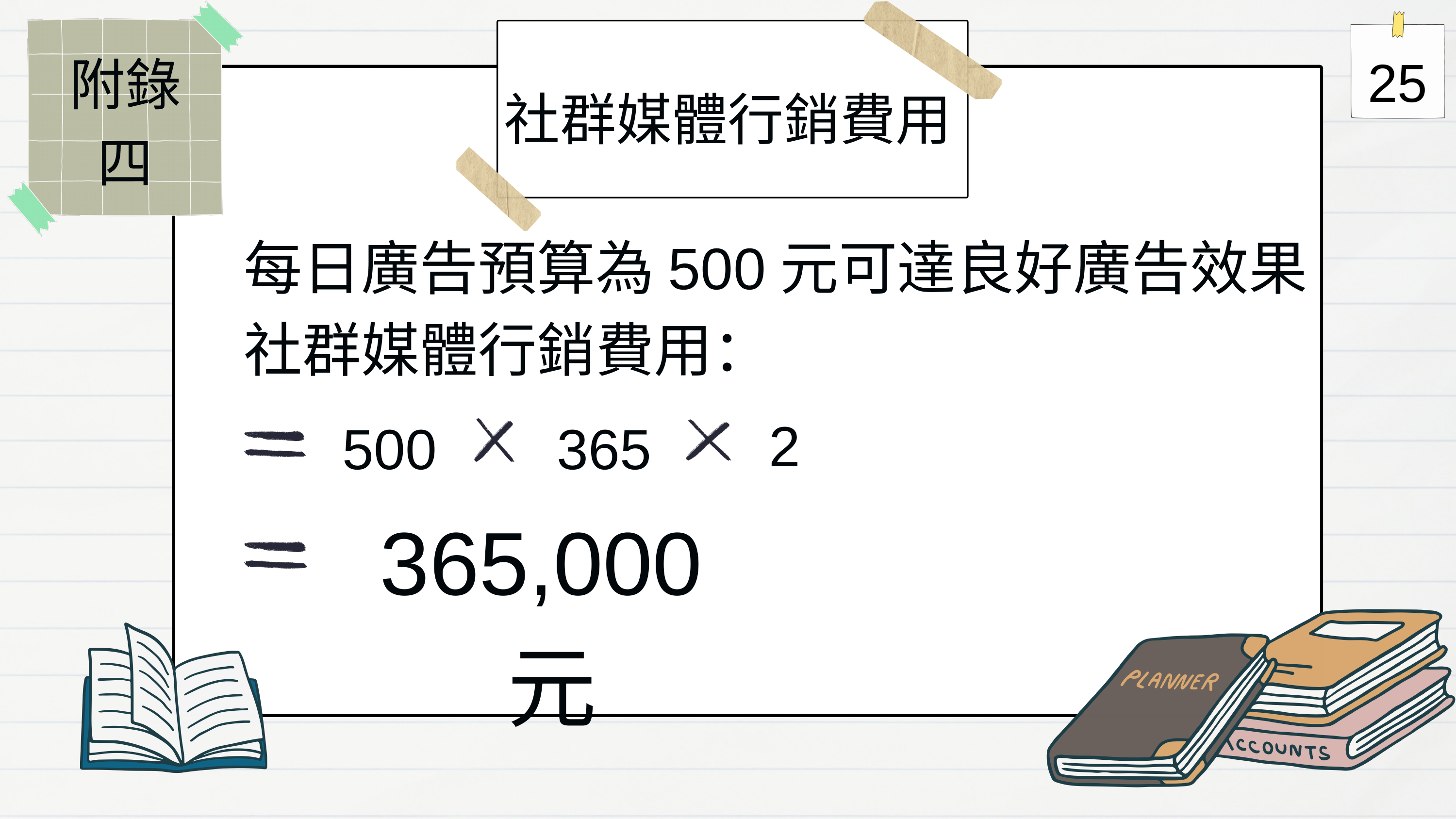

25
附錄四

社群媒體行銷費用
每日廣告預算為500元可達良好廣告效果
社群媒體行銷費用：
2
500
365

365,000元